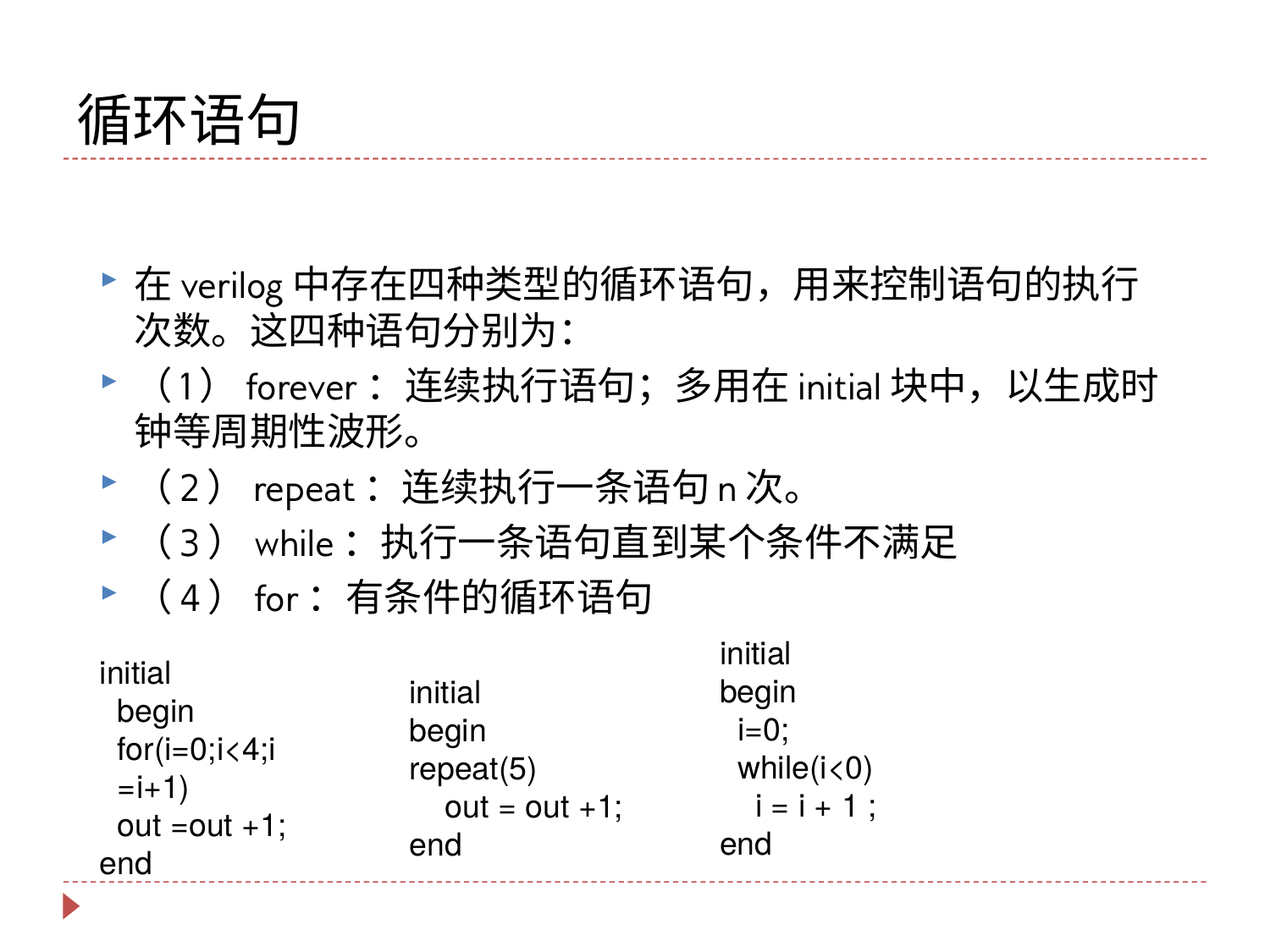

# 循环语句
在verilog中存在四种类型的循环语句，用来控制语句的执行次数。这四种语句分别为：
（1）forever：连续执行语句；多用在initial块中，以生成时钟等周期性波形。
（2）repeat：连续执行一条语句n次。
（3）while：执行一条语句直到某个条件不满足
（4）for：有条件的循环语句
initial
begin
  i=0;
  while(i<0)
    i = i + 1 ;
end
initial
  begin
  for(i=0;i<4;i
  =i+1)
  out =out +1;
end
initial
begin
repeat(5)
    out = out +1;
end